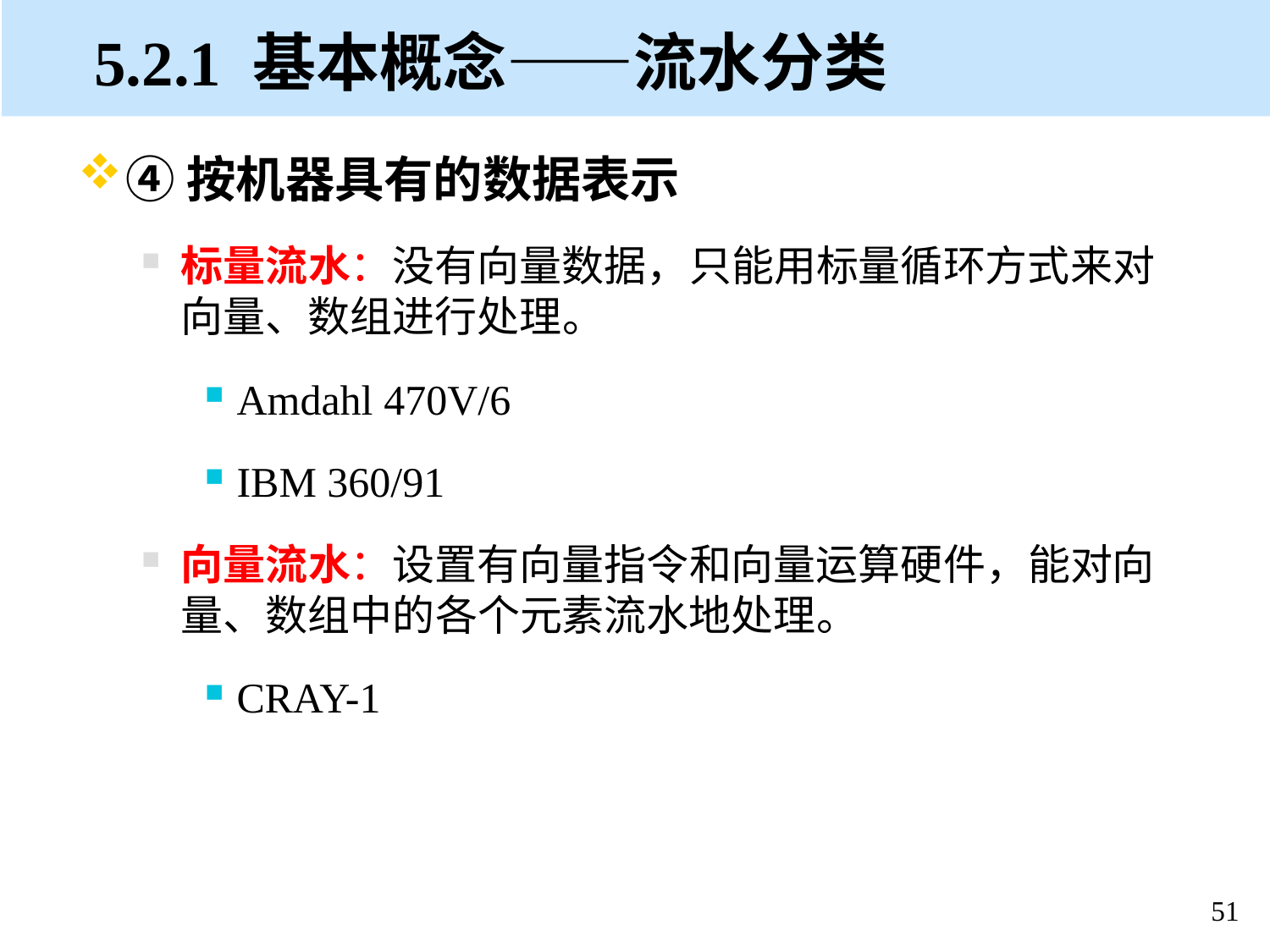

④按机器具有的数据表示
标量流水：没有向量数据，只能用标量循环方式来对向量、数组进行处理。
Amdahl 470V/6
IBM 360/91
向量流水：设置有向量指令和向量运算硬件，能对向量、数组中的各个元素流水地处理。
CRAY-1
5.2.1 基本概念——流水分类